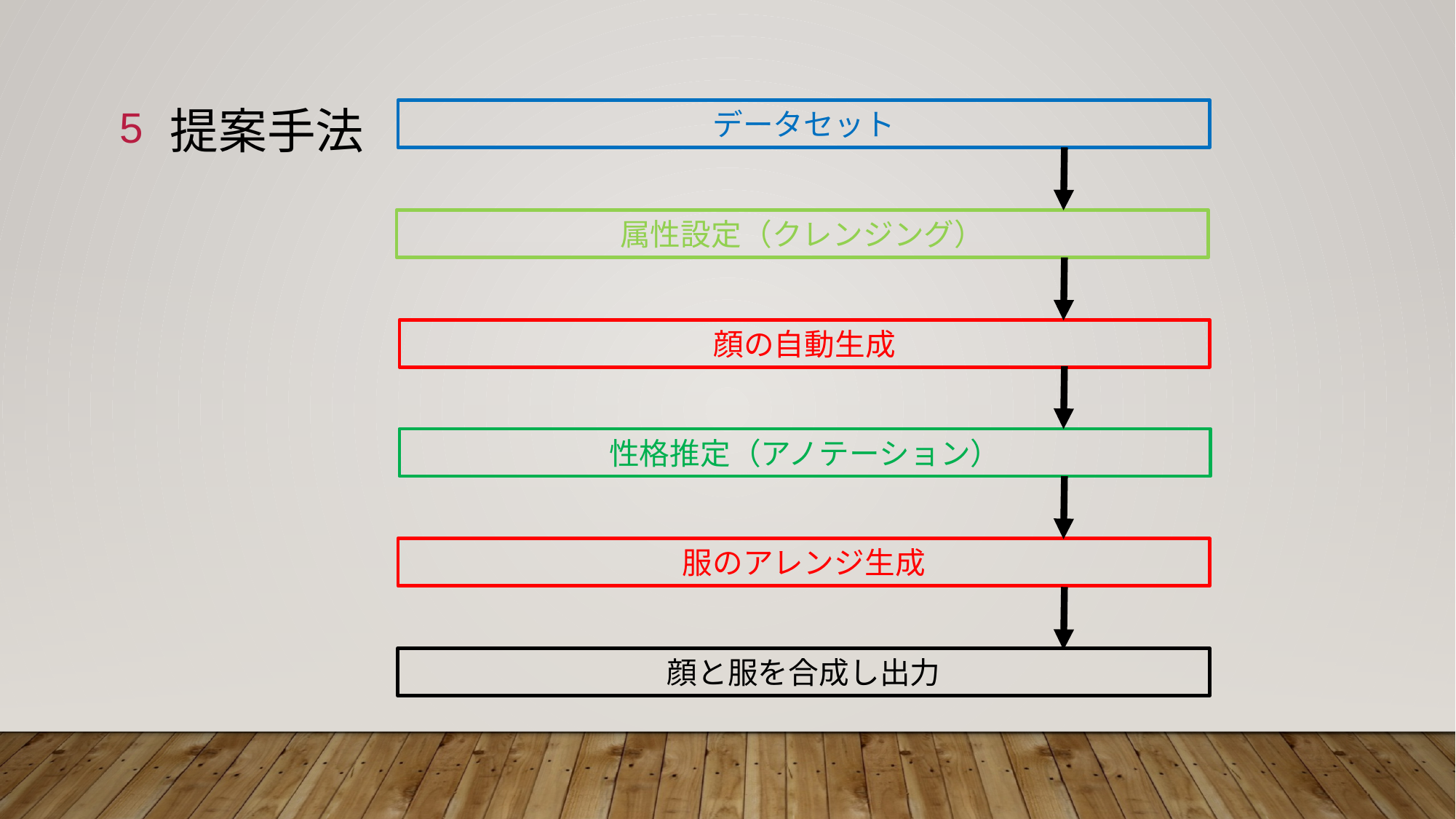

提案手法
5
データセット
属性設定（クレンジング）

顔の自動生成
性格推定（アノテーション）
服のアレンジ生成
顔と服を合成し出力